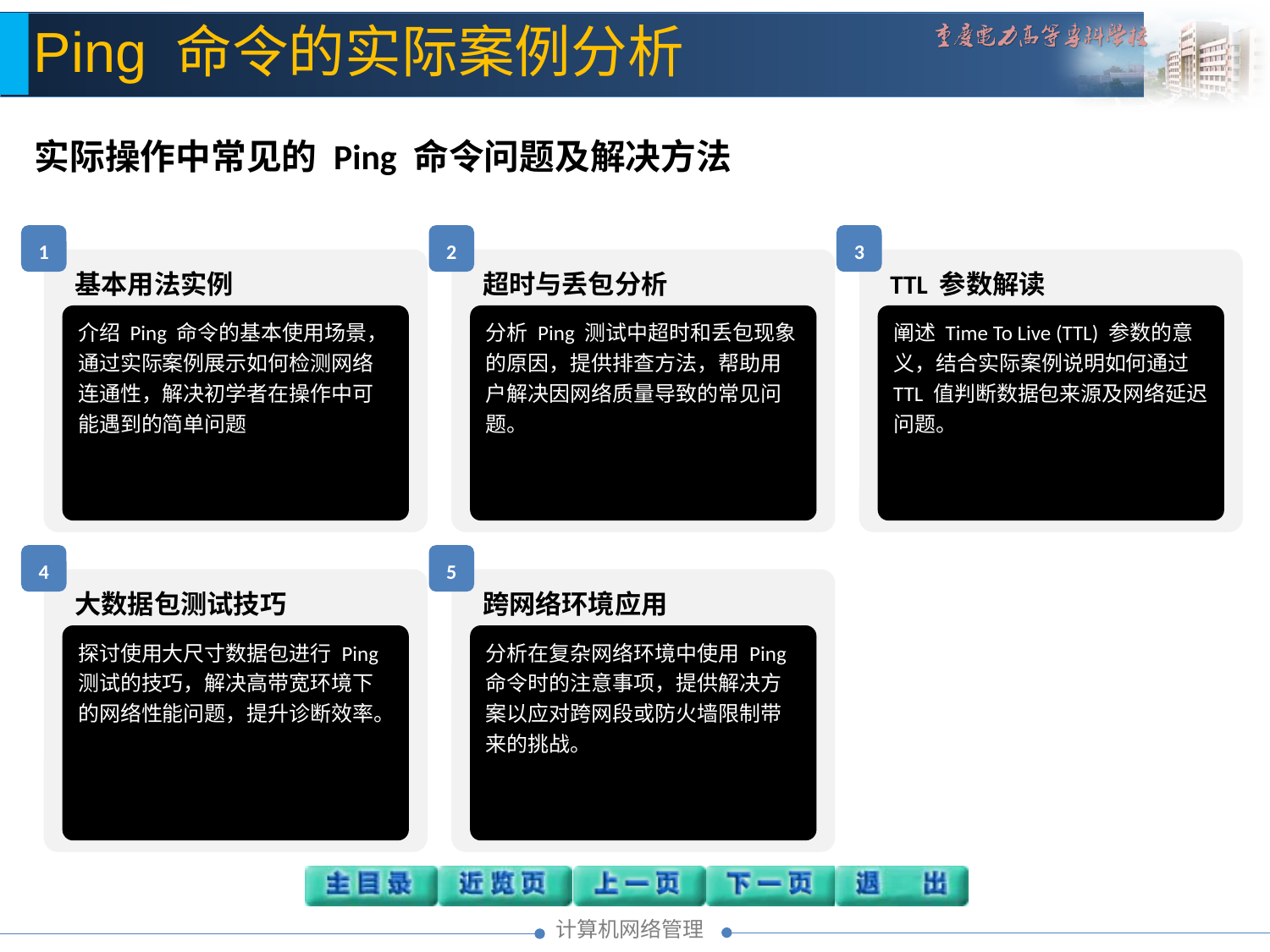

Ping 命令的实际案例分析
实际操作中常见的 Ping 命令问题及解决方法
1

基本用法实例
介绍 Ping 命令的基本使用场景，通过实际案例展示如何检测网络连通性，解决初学者在操作中可能遇到的简单问题。
2

超时与丢包分析
分析 Ping 测试中超时和丢包现象的原因，提供排查方法，帮助用户解决因网络质量导致的常见问题。
3

TTL 参数解读
阐述 Time To Live (TTL) 参数的意义，结合实际案例说明如何通过 TTL 值判断数据包来源及网络延迟问题。
4

大数据包测试技巧
探讨使用大尺寸数据包进行 Ping 测试的技巧，解决高带宽环境下的网络性能问题，提升诊断效率。
5

跨网络环境应用
分析在复杂网络环境中使用 Ping 命令时的注意事项，提供解决方案以应对跨网段或防火墙限制带来的挑战。